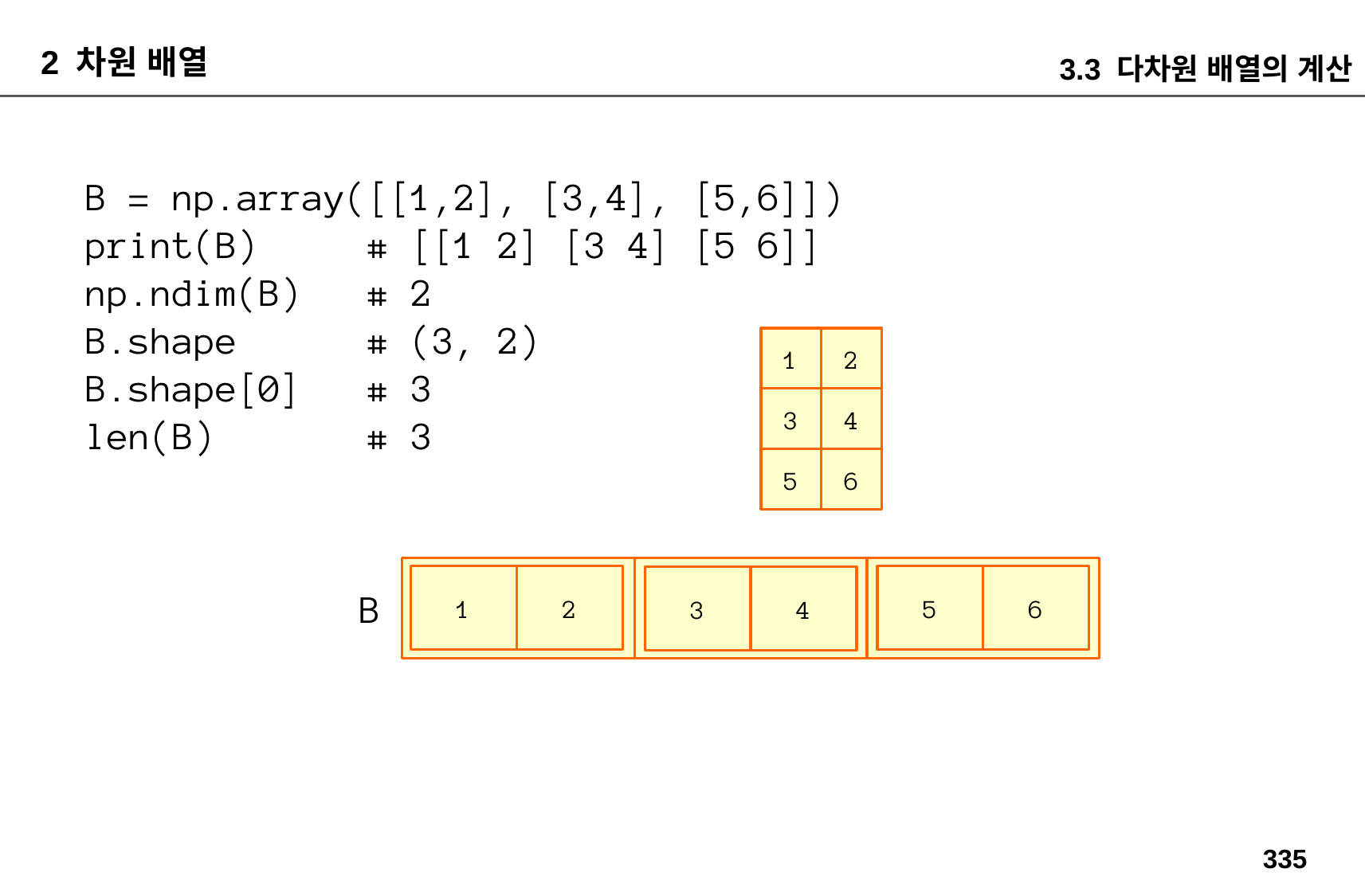

2 차원 배열
3.3 다차원 배열의 계산
B = np.array([[1,2], [3,4], [5,6]])
print(B)     # [[1 2] [3 4] [5 6]]
np.ndim(B)   # 2
B.shape      # (3, 2)
B.shape[0]   # 3
len(B)       # 3
1
2
3
4
5
6

1
2
5
6
3
4
B